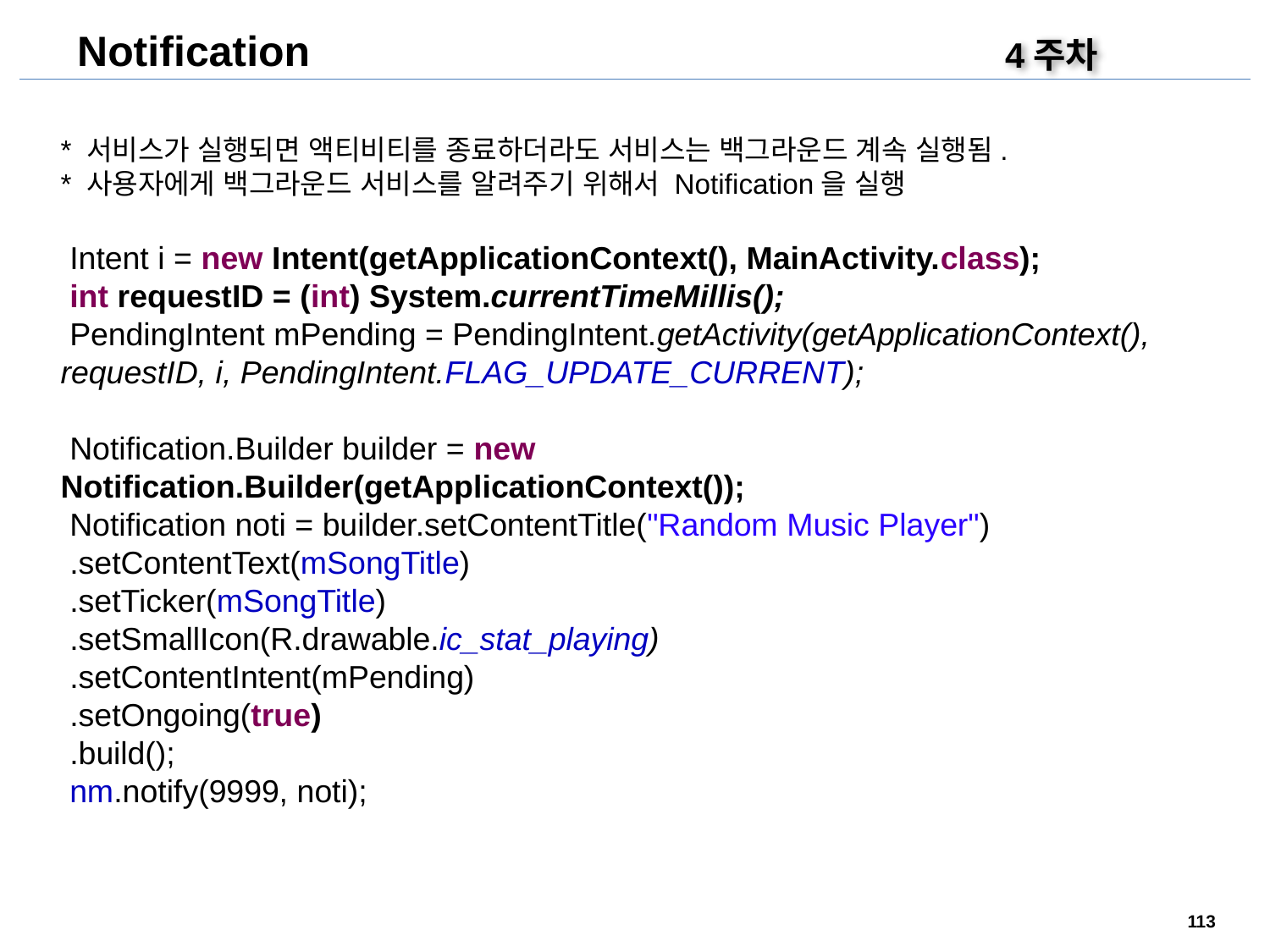

Notification
4주차
* 서비스가 실행되면 액티비티를 종료하더라도 서비스는 백그라운드 계속 실행됨.
* 사용자에게 백그라운드 서비스를 알려주기 위해서 Notification을 실행

 Intent i = new Intent(getApplicationContext(), MainActivity.class);
 int requestID = (int) System.currentTimeMillis();
 PendingIntent mPending = PendingIntent.getActivity(getApplicationContext(), requestID, i, PendingIntent.FLAG_UPDATE_CURRENT);

 Notification.Builder builder = new Notification.Builder(getApplicationContext());
 Notification noti = builder.setContentTitle("Random Music Player")
 .setContentText(mSongTitle)
 .setTicker(mSongTitle)
 .setSmallIcon(R.drawable.ic_stat_playing)
 .setContentIntent(mPending)
 .setOngoing(true)
 .build();
 nm.notify(9999, noti);